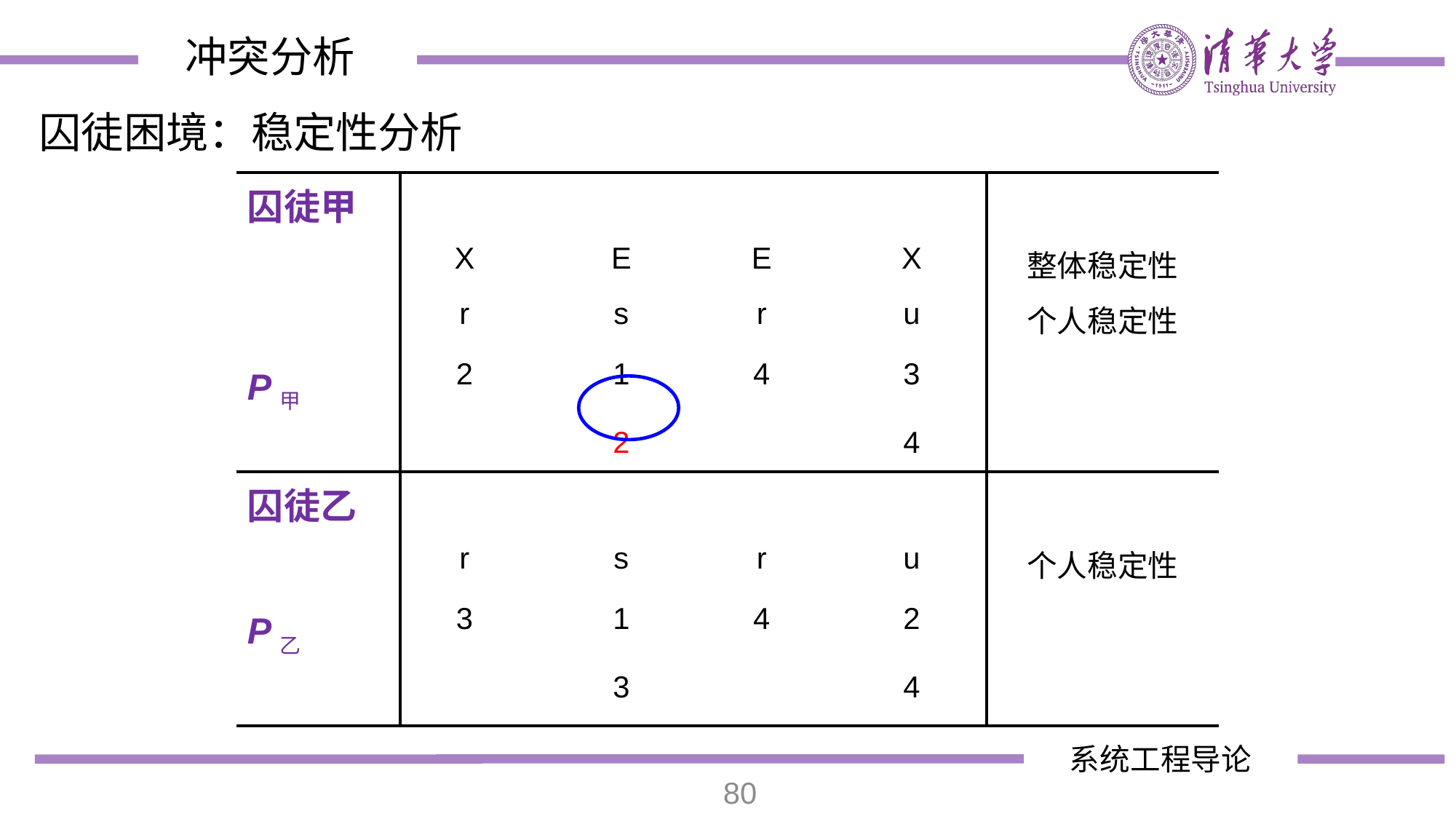

冲突分析
囚徒困境：稳定性分析
| 囚徒甲 |  |  |  |  |  |  |
| --- | --- | --- | --- | --- | --- | --- |
|  | X |  | E | E | X | 整体稳定性 |
|  | r |  | s | r | u | 个人稳定性 |
| P甲 | 2 |  | 1 | 4 | 3 |  |
|  |  |  | 2 |  | 4 |  |
| 囚徒乙 |  |  |  |  |  |  |
|  | r |  | s | r | u | 个人稳定性 |
| P乙 | 3 |  | 1 | 4 | 2 |  |
|  |  |  | 3 |  | 4 |  |